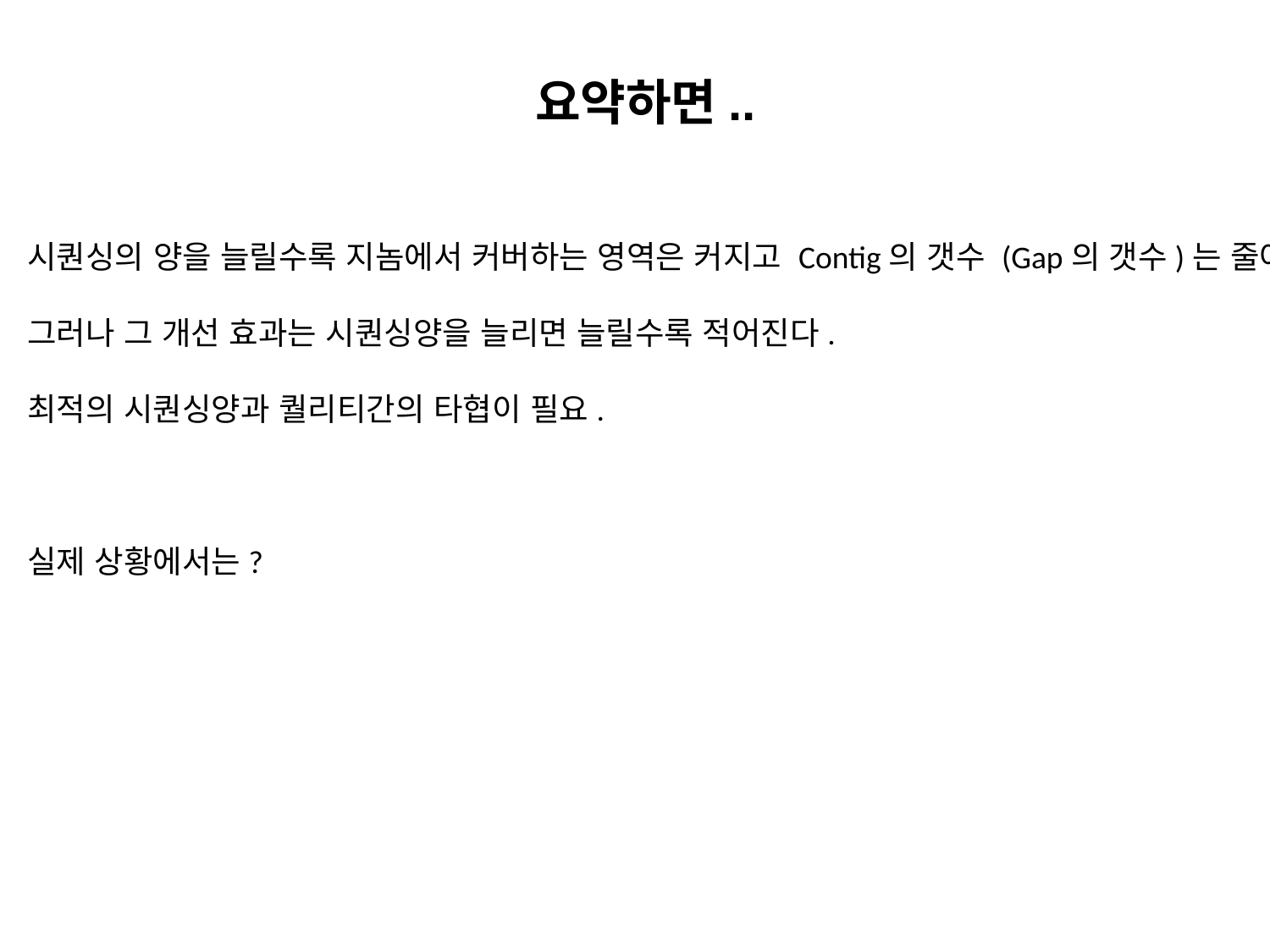

# 요약하면..
시퀀싱의 양을 늘릴수록 지놈에서 커버하는 영역은 커지고 Contig의 갯수 (Gap의 갯수)는 줄어듬

그러나 그 개선 효과는 시퀀싱양을 늘리면 늘릴수록 적어진다.

최적의 시퀀싱양과 퀄리티간의 타협이 필요.

실제 상황에서는?